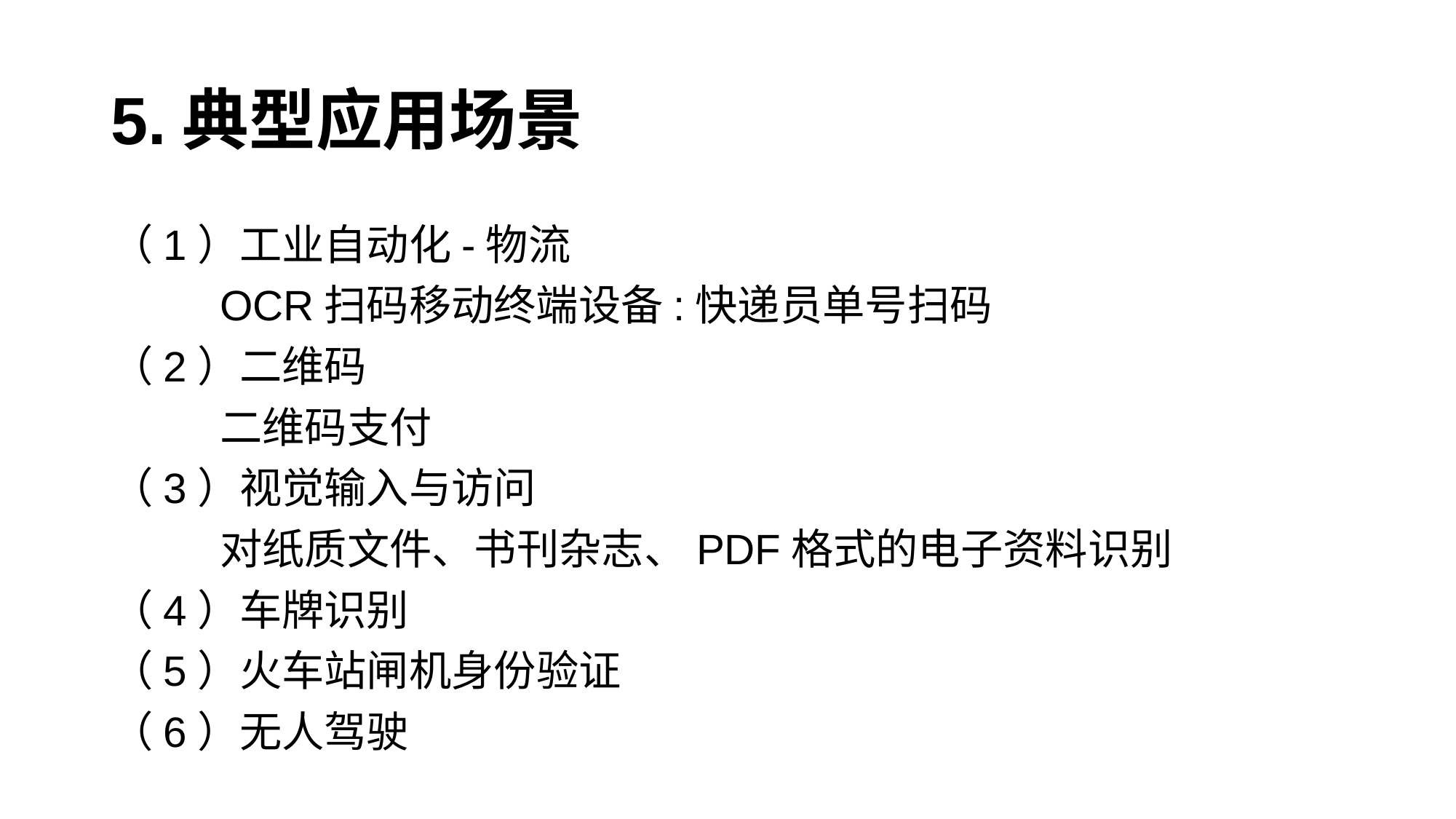

# 5.典型应用场景
（1）工业自动化-物流
	OCR扫码移动终端设备:快递员单号扫码
（2）二维码
	二维码支付
（3）视觉输入与访问
	对纸质文件、书刊杂志、PDF格式的电子资料识别
（4）车牌识别
（5）火车站闸机身份验证
（6）无人驾驶